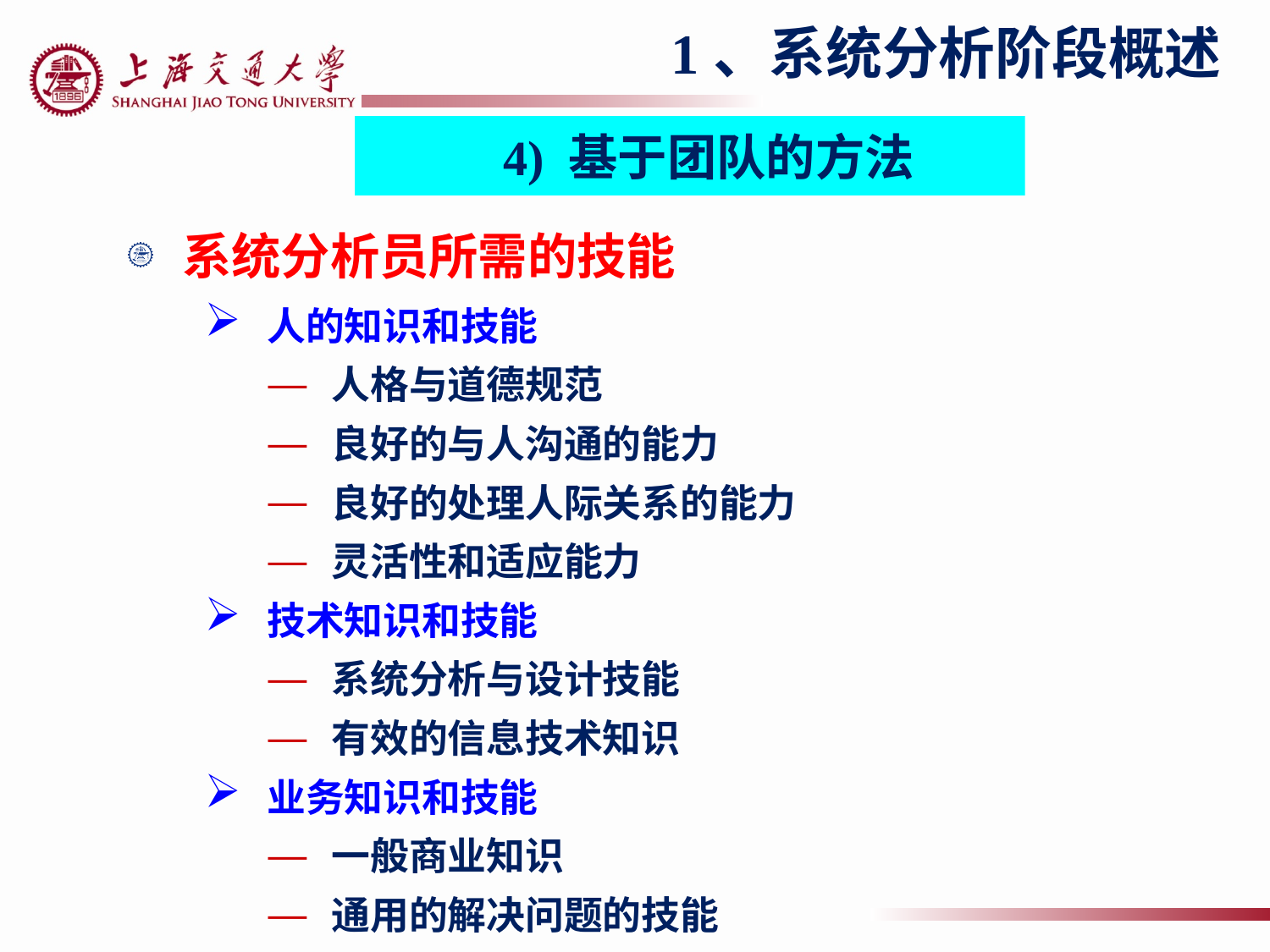

1、系统分析阶段概述
4) 基于团队的方法
# 系统分析员所需的技能
人的知识和技能
人格与道德规范
良好的与人沟通的能力
良好的处理人际关系的能力
灵活性和适应能力
技术知识和技能
系统分析与设计技能
有效的信息技术知识
业务知识和技能
一般商业知识
通用的解决问题的技能